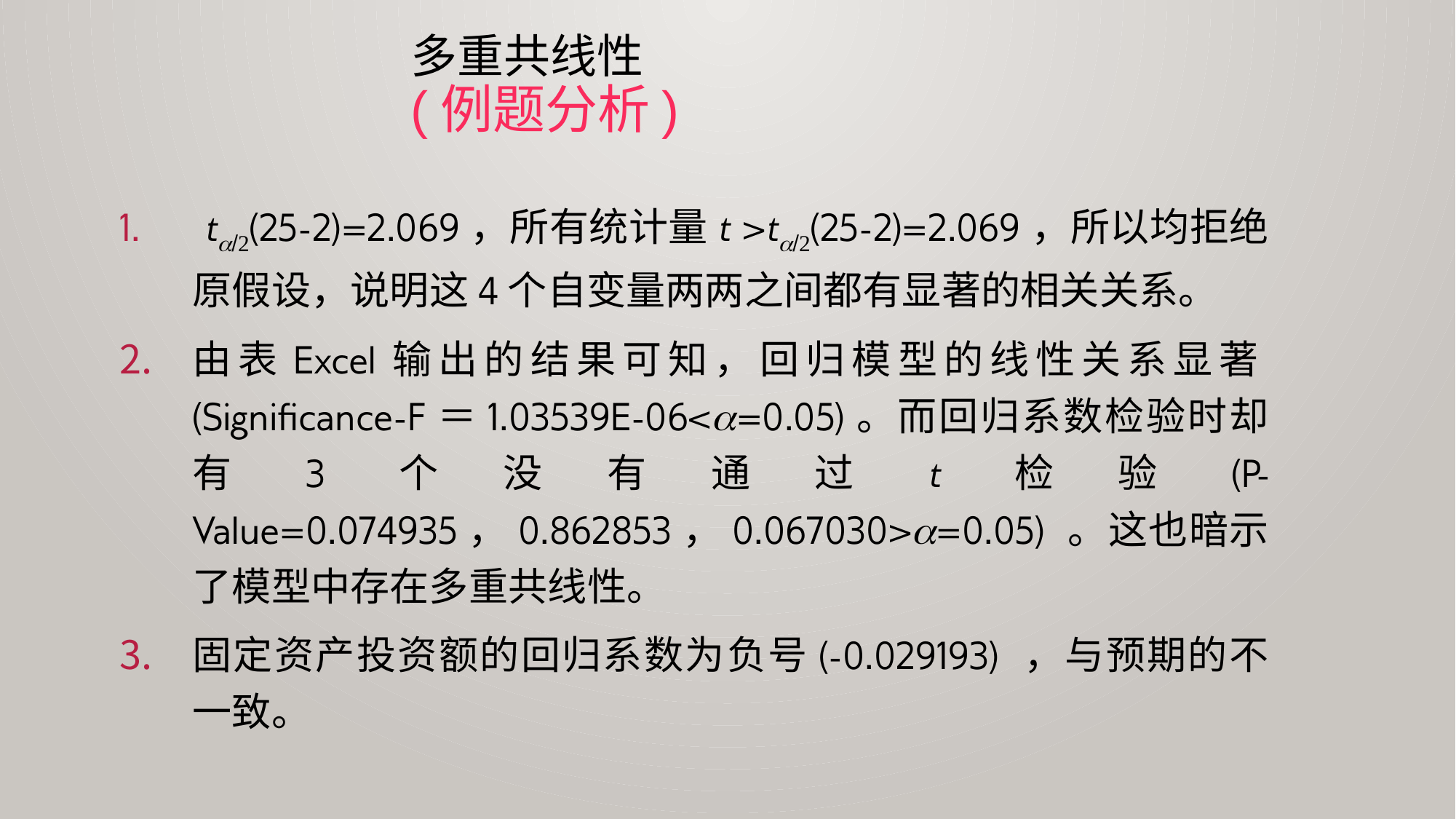

# 多重共线性 (例题分析)
 tα/2(25-2)=2.069，所有统计量t >tα/2(25-2)=2.069，所以均拒绝原假设，说明这4个自变量两两之间都有显著的相关关系。
由表Excel输出的结果可知，回归模型的线性关系显著(Significance-F＝1.03539E-06<α=0.05)。而回归系数检验时却有3个没有通过t检验(P-Value=0.074935，0.862853，0.067030>α=0.05) 。这也暗示了模型中存在多重共线性。
固定资产投资额的回归系数为负号(-0.029193) ，与预期的不一致。